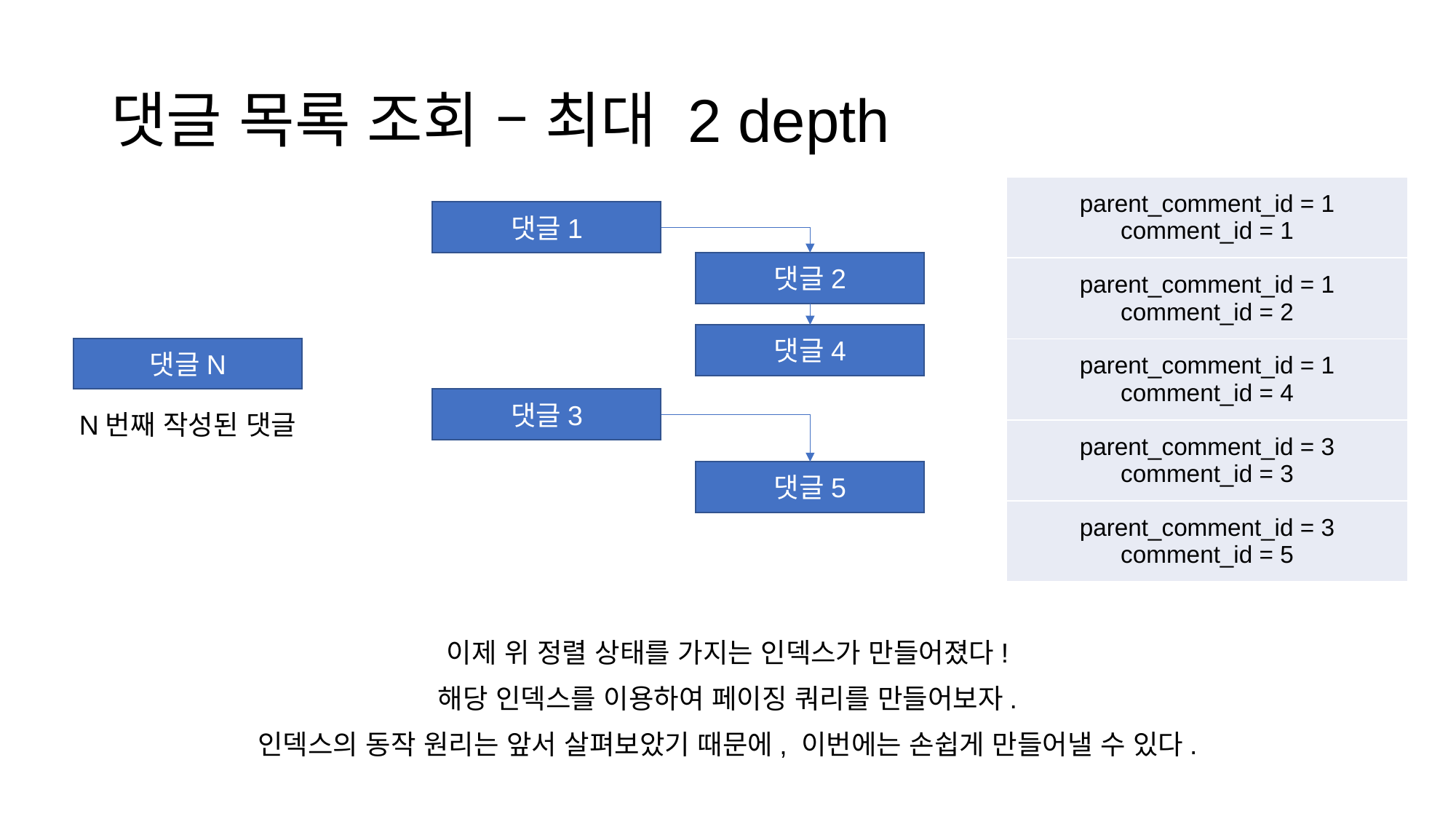

# 댓글 목록 조회 – 최대 2 depth
| parent\_comment\_id = 1 comment\_id = 1 |
| --- |
| parent\_comment\_id = 1 comment\_id = 2 |
| parent\_comment\_id = 1 comment\_id = 4 |
| parent\_comment\_id = 3 comment\_id = 3 |
| parent\_comment\_id = 3 comment\_id = 5 |
댓글1
댓글2
댓글4
댓글N
댓글3
N번째 작성된 댓글
댓글5
이제 위 정렬 상태를 가지는 인덱스가 만들어졌다!
해당 인덱스를 이용하여 페이징 쿼리를 만들어보자.
인덱스의 동작 원리는 앞서 살펴보았기 때문에, 이번에는 손쉽게 만들어낼 수 있다.